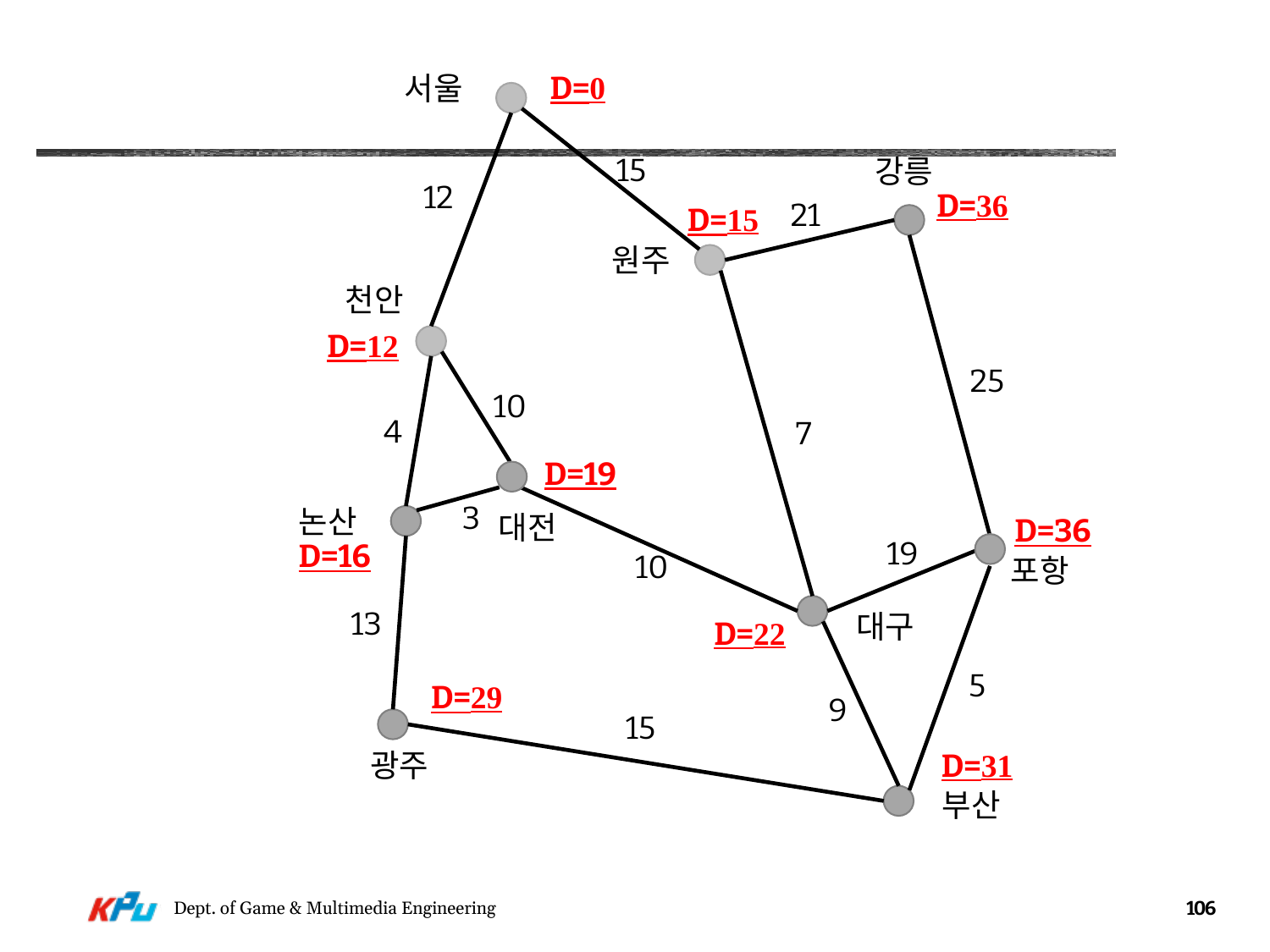

D=0
서울

15
강릉
12
D=36
21
D=15

원주

천안
D=12

25
10
4
7
D=19

3
논산
대전
D=36

19
D=16

10
포항

13
대구
D=22
5
D=29
9
15

D=31
광주
부산

Dept. of Game & Multimedia Engineering
106